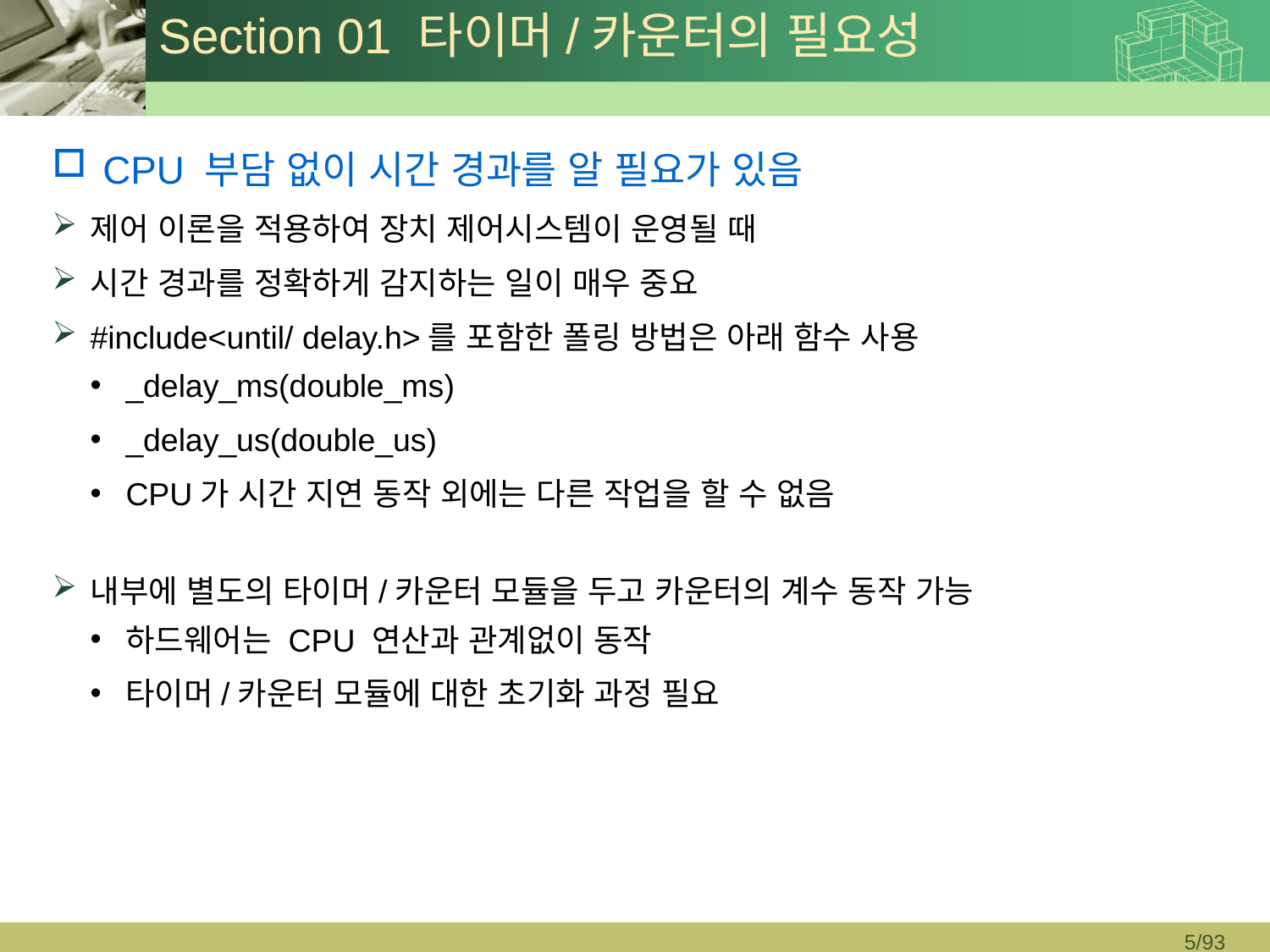

# Section 01 타이머/카운터의 필요성
CPU 부담 없이 시간 경과를 알 필요가 있음
제어 이론을 적용하여 장치 제어시스템이 운영될 때
시간 경과를 정확하게 감지하는 일이 매우 중요
#include<until/ delay.h>를 포함한 폴링 방법은 아래 함수 사용
_delay_ms(double_ms)
_delay_us(double_us)
CPU가 시간 지연 동작 외에는 다른 작업을 할 수 없음
내부에 별도의 타이머/카운터 모듈을 두고 카운터의 계수 동작 가능
하드웨어는 CPU 연산과 관계없이 동작
타이머/카운터 모듈에 대한 초기화 과정 필요